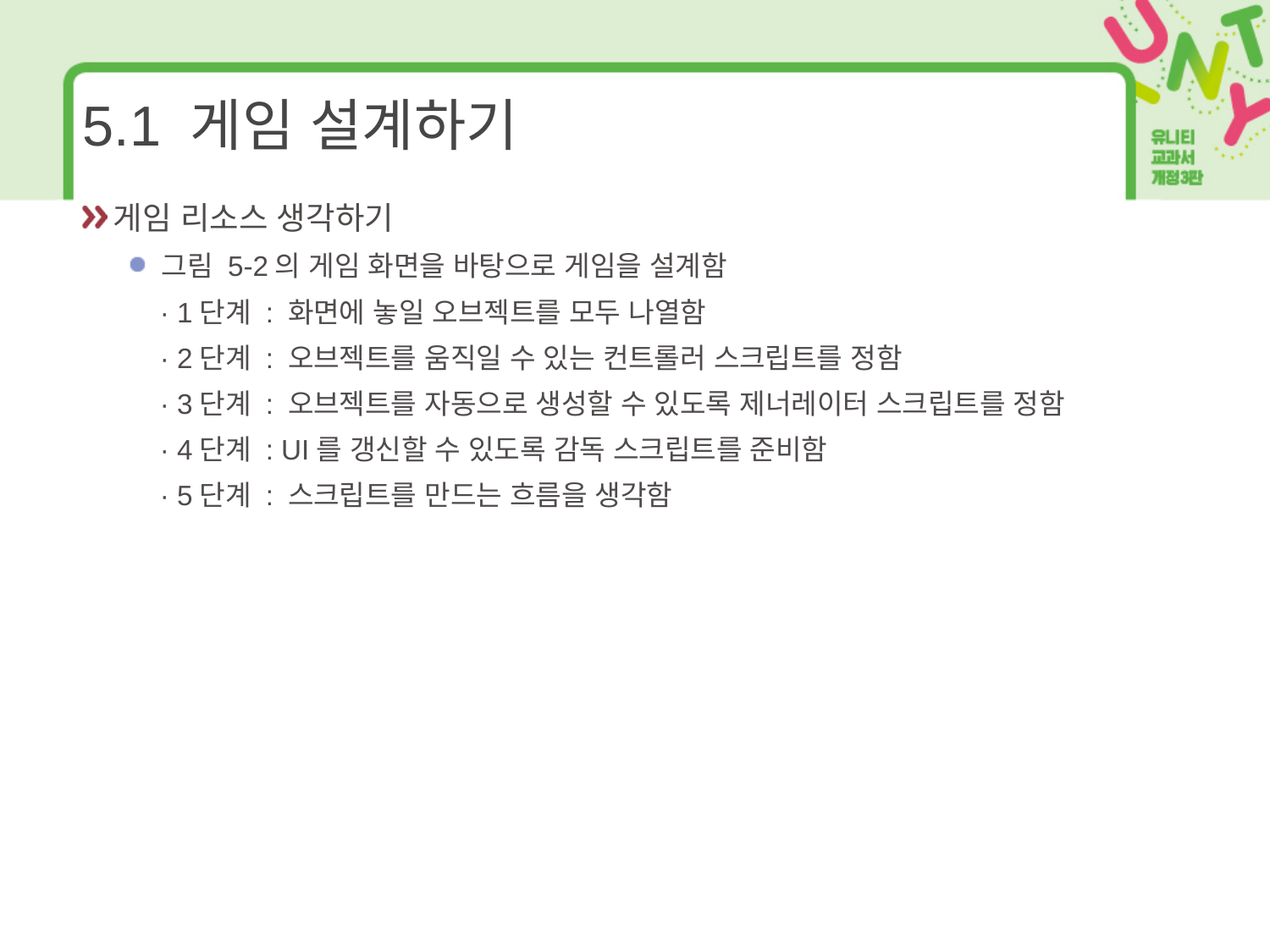

# 5.1 게임 설계하기
게임 리소스 생각하기
그림 5-2의 게임 화면을 바탕으로 게임을 설계함
    · 1단계 : 화면에 놓일 오브젝트를 모두 나열함
    · 2단계 : 오브젝트를 움직일 수 있는 컨트롤러 스크립트를 정함
    · 3단계 : 오브젝트를 자동으로 생성할 수 있도록 제너레이터 스크립트를 정함
    · 4단계 : UI를 갱신할 수 있도록 감독 스크립트를 준비함
    · 5단계 : 스크립트를 만드는 흐름을 생각함